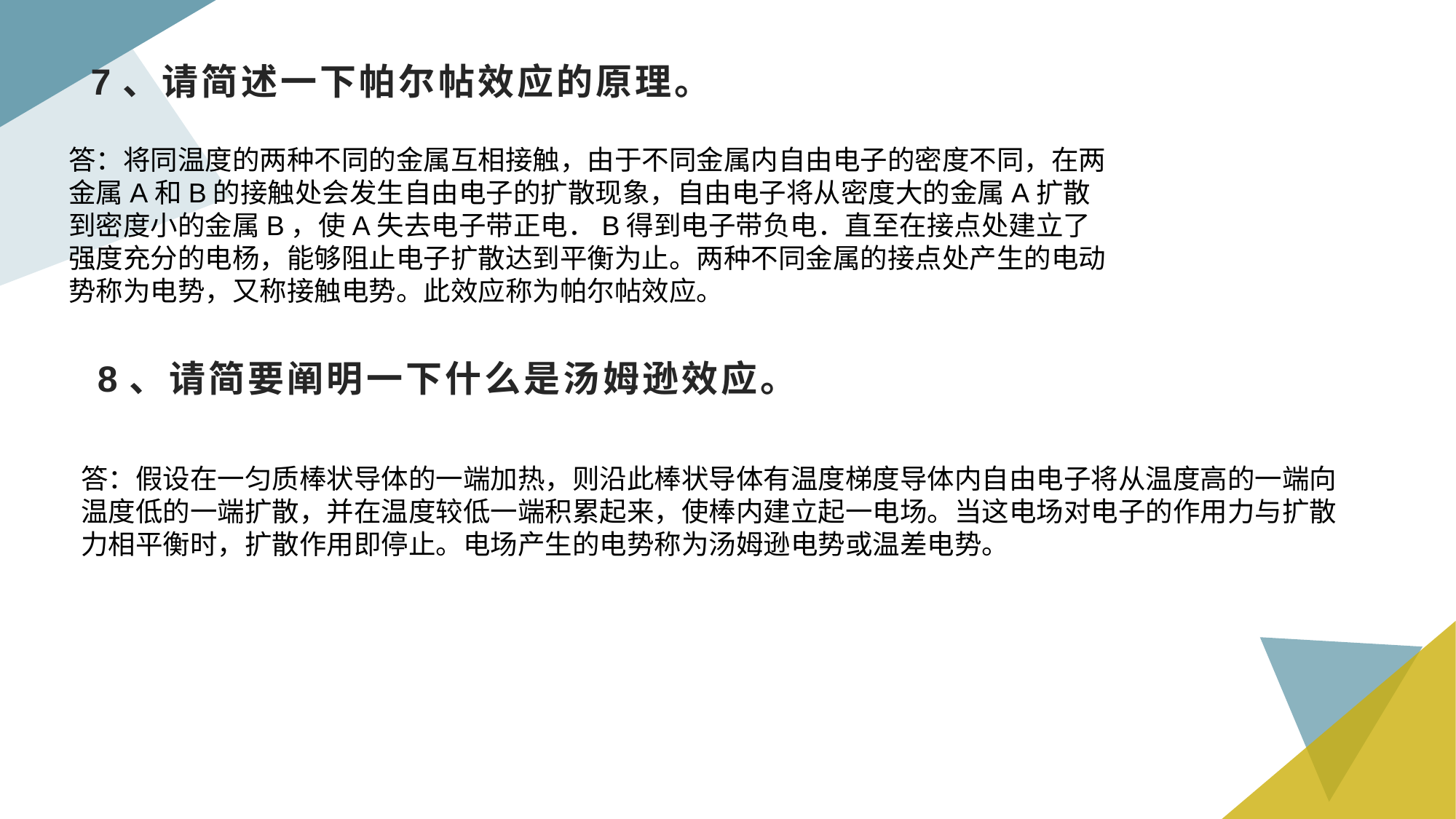

# 7、请简述一下帕尔帖效应的原理。
答：将同温度的两种不同的金属互相接触，由于不同金属内自由电子的密度不同，在两金属A和B的接触处会发生自由电子的扩散现象，自由电子将从密度大的金属A扩散到密度小的金属B，使A失去电子带正电．B得到电子带负电．直至在接点处建立了强度充分的电杨，能够阻止电子扩散达到平衡为止。两种不同金属的接点处产生的电动势称为电势，又称接触电势。此效应称为帕尔帖效应。
8、请简要阐明一下什么是汤姆逊效应。
答：假设在一匀质棒状导体的一端加热，则沿此棒状导体有温度梯度导体内自由电子将从温度高的一端向温度低的一端扩散，并在温度较低一端积累起来，使棒内建立起一电场。当这电场对电子的作用力与扩散力相平衡时，扩散作用即停止。电场产生的电势称为汤姆逊电势或温差电势。